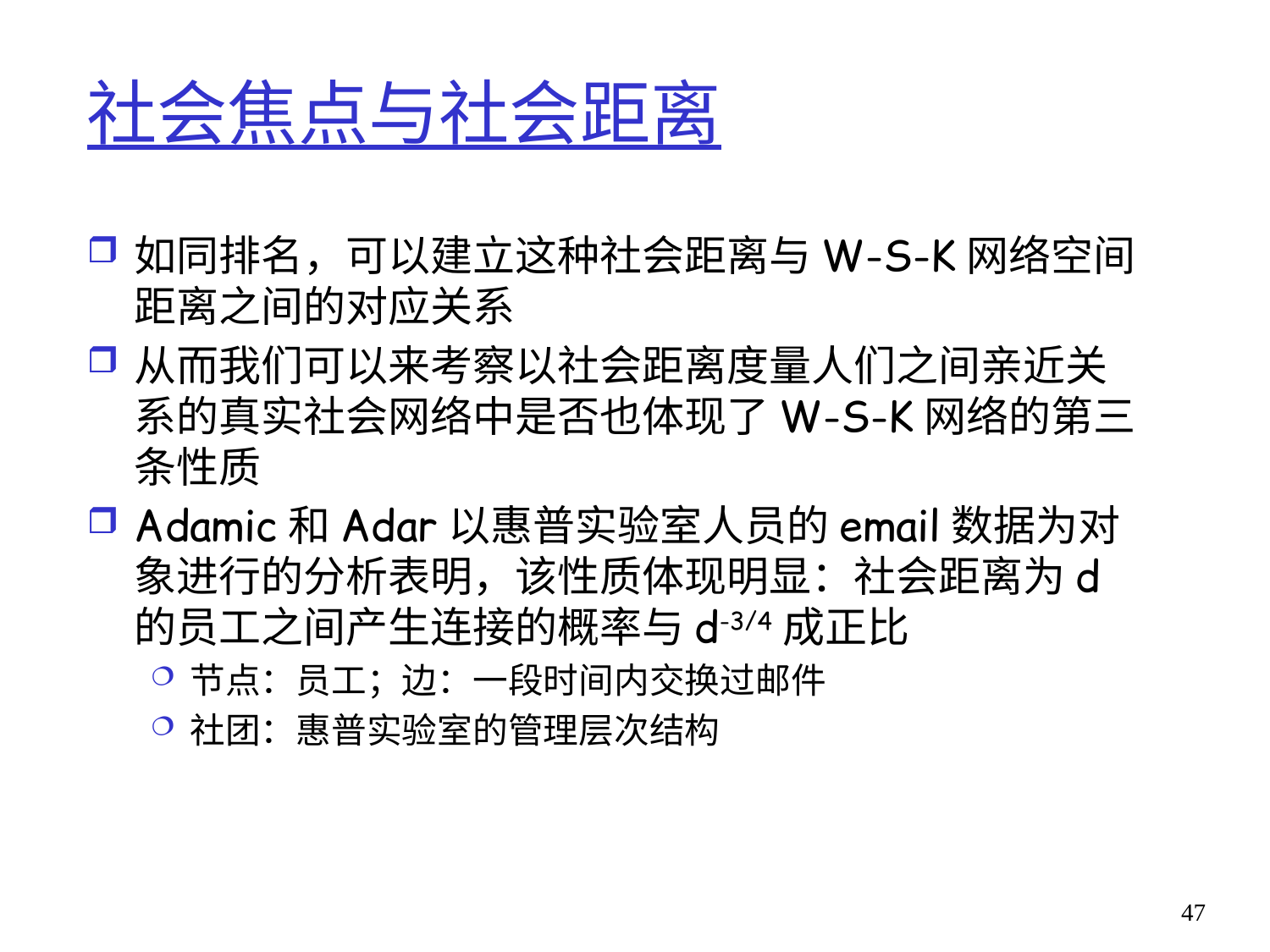

# 社会焦点与社会距离
如同排名，可以建立这种社会距离与W-S-K网络空间距离之间的对应关系
从而我们可以来考察以社会距离度量人们之间亲近关系的真实社会网络中是否也体现了W-S-K网络的第三条性质
Adamic和Adar以惠普实验室人员的email数据为对象进行的分析表明，该性质体现明显：社会距离为d的员工之间产生连接的概率与d-3/4成正比
节点：员工；边：一段时间内交换过邮件
社团：惠普实验室的管理层次结构
47